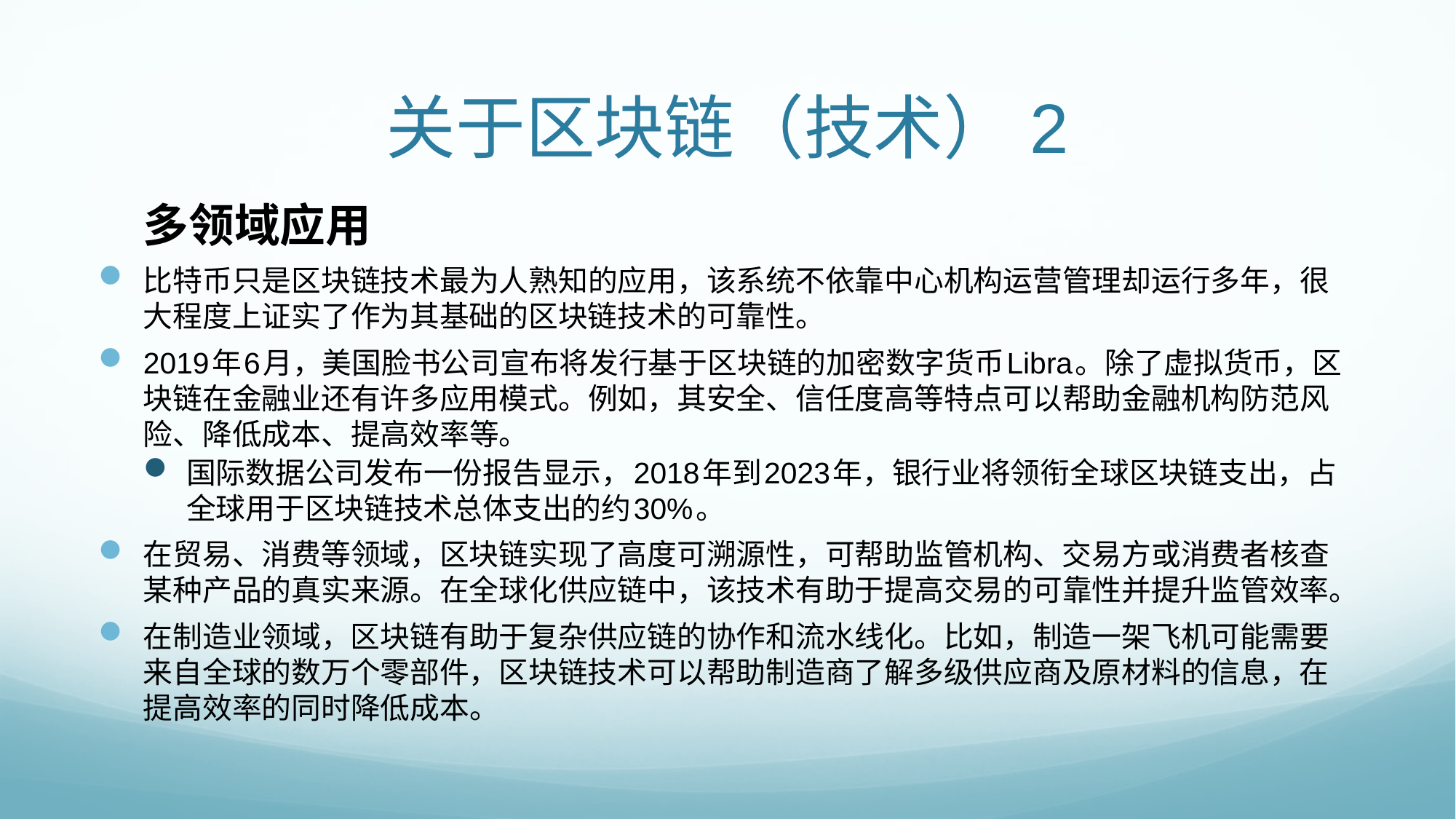

# 关于区块链（技术）2
多领域应用
比特币只是区块链技术最为人熟知的应用，该系统不依靠中心机构运营管理却运行多年，很大程度上证实了作为其基础的区块链技术的可靠性。
2019年6月，美国脸书公司宣布将发行基于区块链的加密数字货币Libra。除了虚拟货币，区块链在金融业还有许多应用模式。例如，其安全、信任度高等特点可以帮助金融机构防范风险、降低成本、提高效率等。
国际数据公司发布一份报告显示，2018年到2023年，银行业将领衔全球区块链支出，占全球用于区块链技术总体支出的约30%。
在贸易、消费等领域，区块链实现了高度可溯源性，可帮助监管机构、交易方或消费者核查某种产品的真实来源。在全球化供应链中，该技术有助于提高交易的可靠性并提升监管效率。
在制造业领域，区块链有助于复杂供应链的协作和流水线化。比如，制造一架飞机可能需要来自全球的数万个零部件，区块链技术可以帮助制造商了解多级供应商及原材料的信息，在提高效率的同时降低成本。